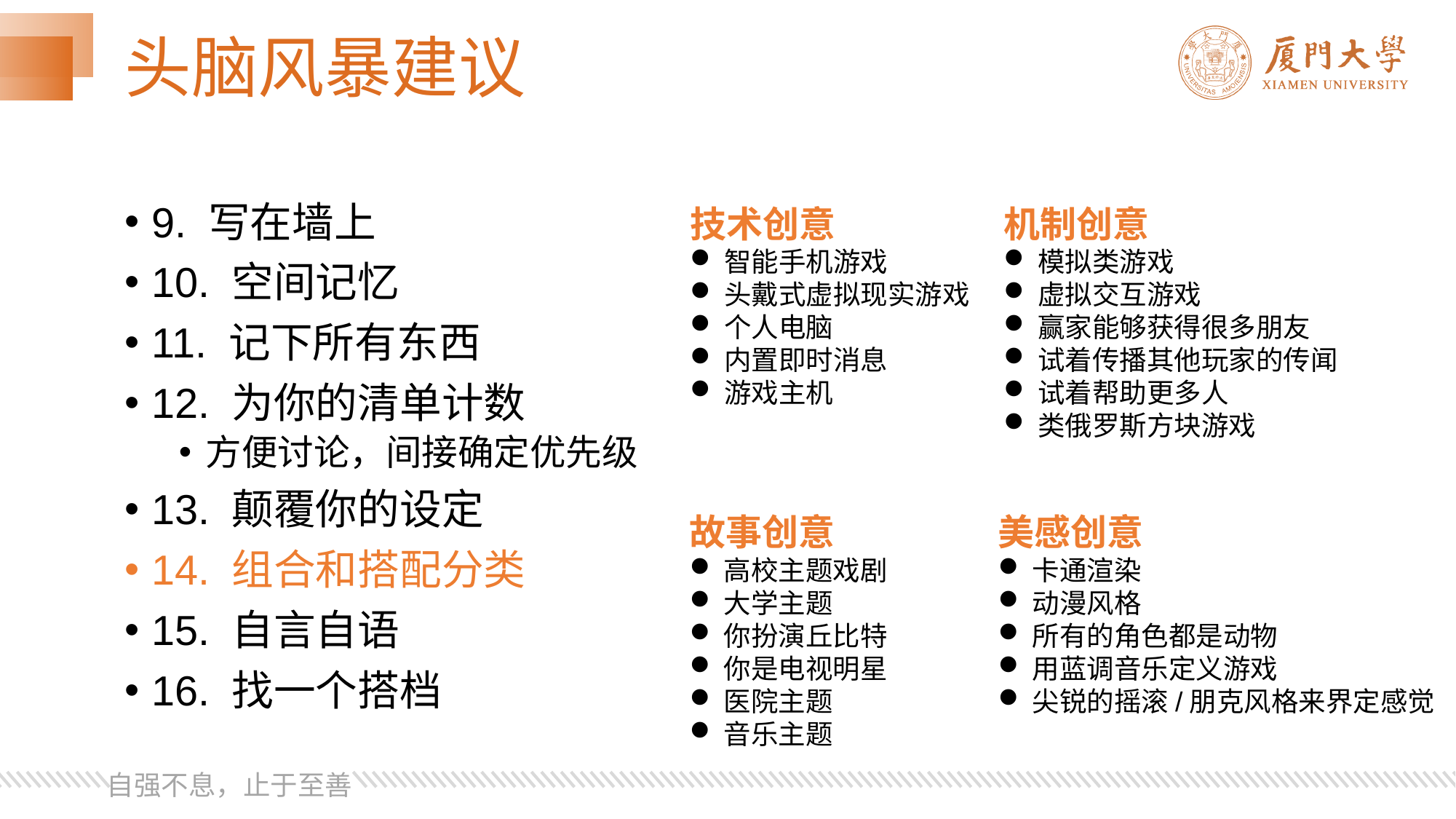

# 头脑风暴建议
机制创意
模拟类游戏
虚拟交互游戏
赢家能够获得很多朋友
试着传播其他玩家的传闻
试着帮助更多人
类俄罗斯方块游戏
9. 写在墙上
10. 空间记忆
11. 记下所有东西
12. 为你的清单计数
方便讨论，间接确定优先级
13. 颠覆你的设定
14. 组合和搭配分类
15. 自言自语
16. 找一个搭档

技术创意
智能手机游戏
头戴式虚拟现实游戏
个人电脑
内置即时消息
游戏主机
故事创意
高校主题戏剧
大学主题
你扮演丘比特
你是电视明星
医院主题
音乐主题
美感创意
卡通渲染
动漫风格
所有的角色都是动物
用蓝调音乐定义游戏
尖锐的摇滚/朋克风格来界定感觉